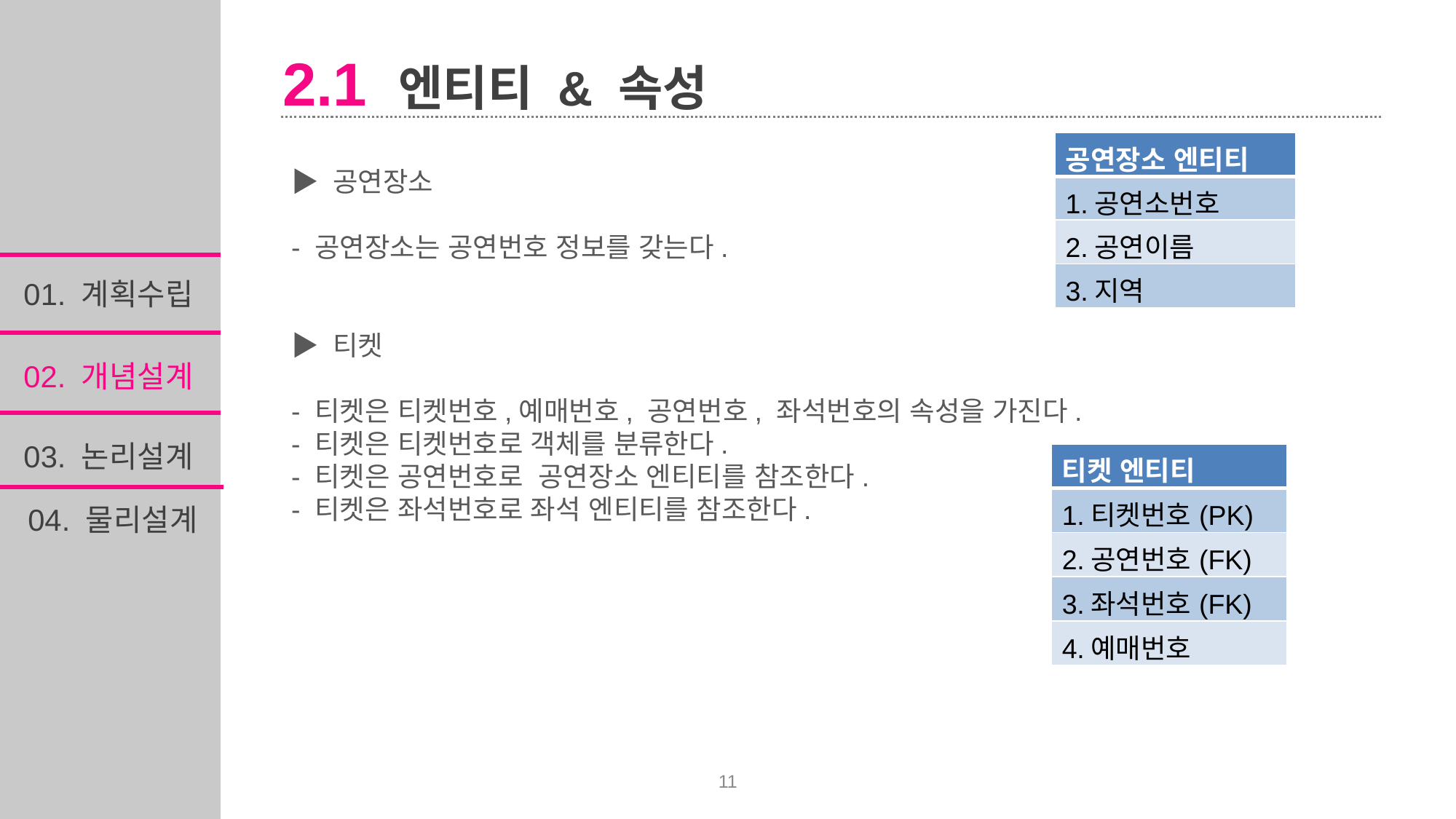

2.1 엔티티 & 속성
| 공연장소 엔티티 |
| --- |
| 1.공연소번호 |
| 2.공연이름 |
| 3.지역 |
▶ 공연장소

- 공연장소는 공연번호 정보를 갖는다.

▶ 티켓

- 티켓은 티켓번호,예매번호, 공연번호, 좌석번호의 속성을 가진다.
- 티켓은 티켓번호로 객체를 분류한다.
- 티켓은 공연번호로  공연장소 엔티티를 참조한다.
- 티켓은 좌석번호로 좌석 엔티티를 참조한다.
01. 계획수립
02. 개념설계
03. 논리설계
| 티켓 엔티티 |
| --- |
| 1.티켓번호(PK) |
| 2.공연번호(FK) |
| 3.좌석번호(FK) |
| 4.예매번호 |
04. 물리설계
11